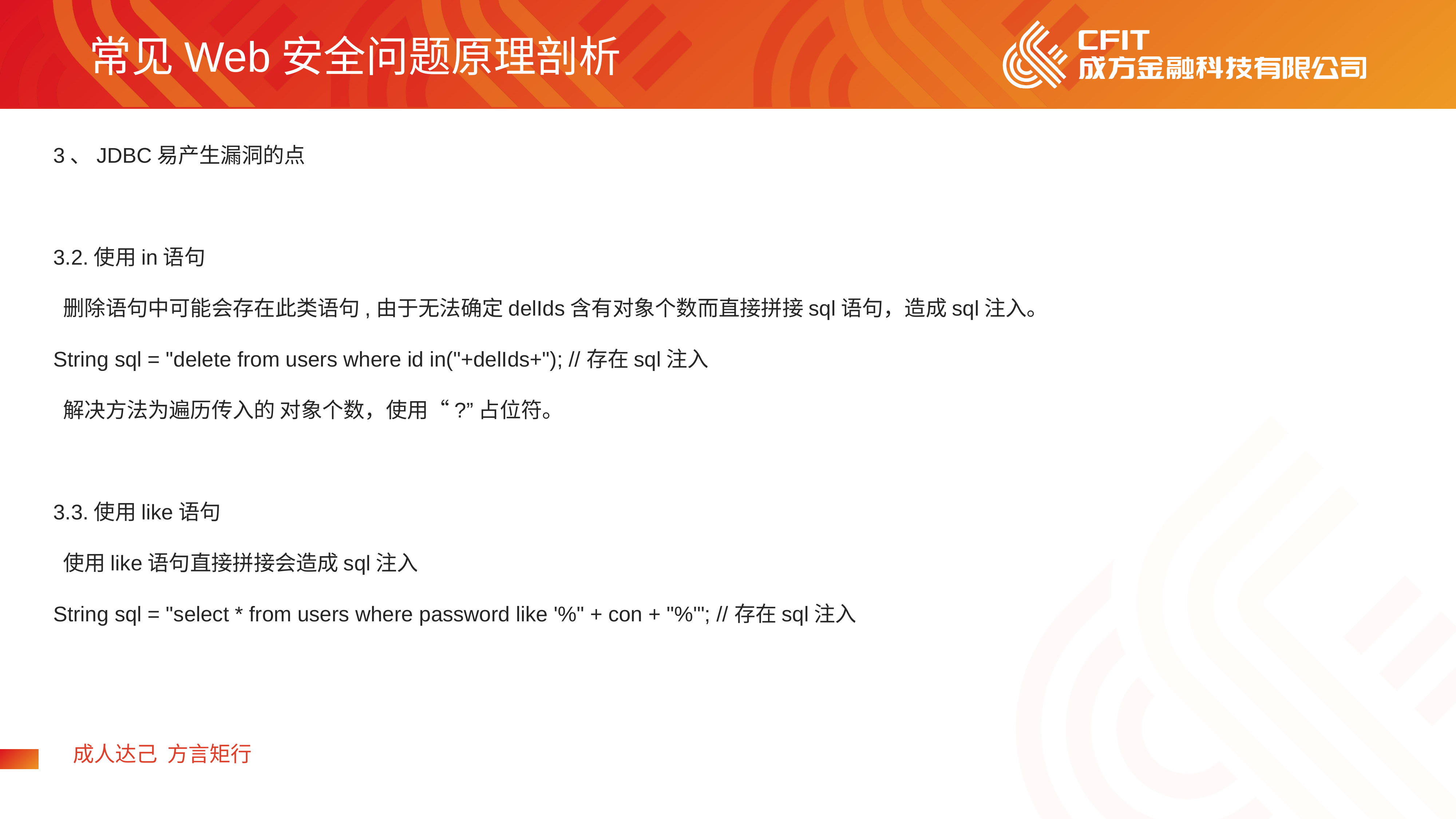

常见Web安全问题原理剖析
3、JDBC易产生漏洞的点

3.2.使用in语句
​ 删除语句中可能会存在此类语句,由于无法确定delIds含有对象个数而直接拼接sql语句，造成sql注入。
String sql = "delete from users where id in("+delIds+"); //存在sql注入
​ 解决方法为遍历传入的 对象个数，使用“?”占位符。

3.3.使用like语句
​ 使用like语句直接拼接会造成sql注入
String sql = "select * from users where password like '%" + con + "%'"; //存在sql注入